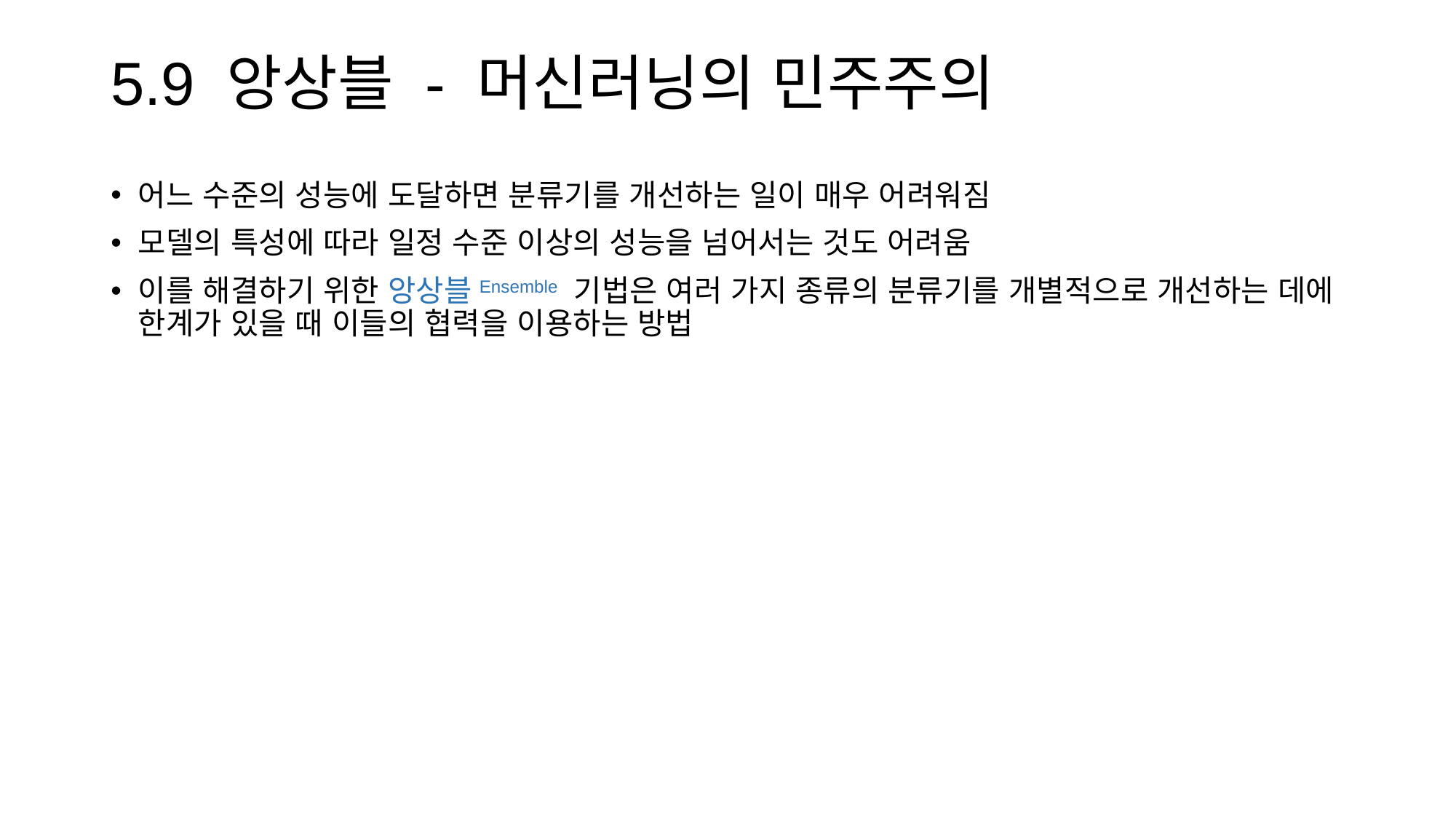

# 5.9 앙상블 - 머신러닝의 민주주의
어느 수준의 성능에 도달하면 분류기를 개선하는 일이 매우 어려워짐
모델의 특성에 따라 일정 수준 이상의 성능을 넘어서는 것도 어려움
이를 해결하기 위한 앙상블Ensemble 기법은 여러 가지 종류의 분류기를 개별적으로 개선하는 데에 한계가 있을 때 이들의 협력을 이용하는 방법